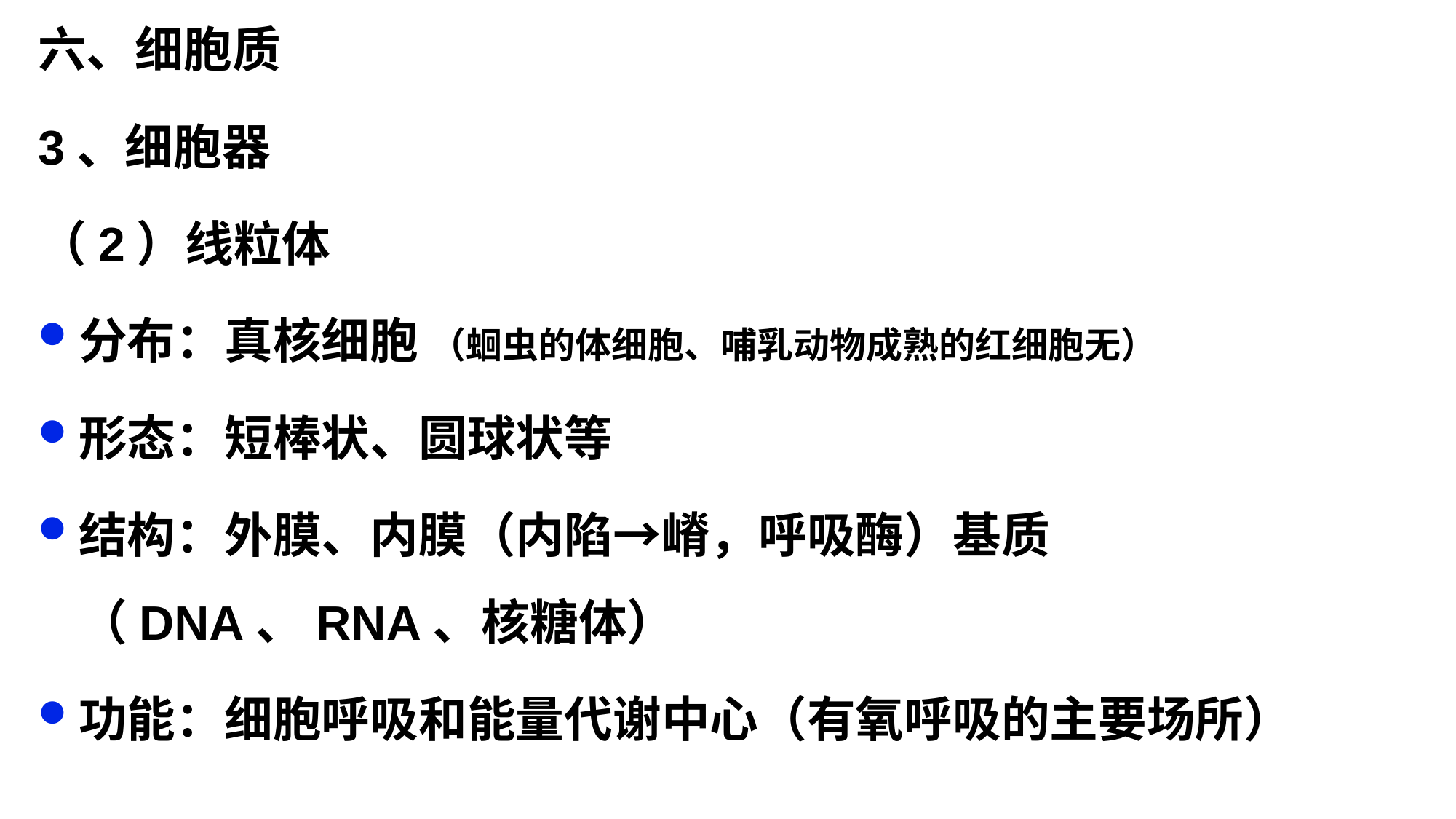

六、细胞质
3、细胞器
（2）线粒体
分布：真核细胞 （蛔虫的体细胞、哺乳动物成熟的红细胞无）
形态：短棒状、圆球状等
结构：外膜、内膜（内陷→嵴，呼吸酶）基质（DNA、RNA、核糖体）
功能：细胞呼吸和能量代谢中心（有氧呼吸的主要场所）